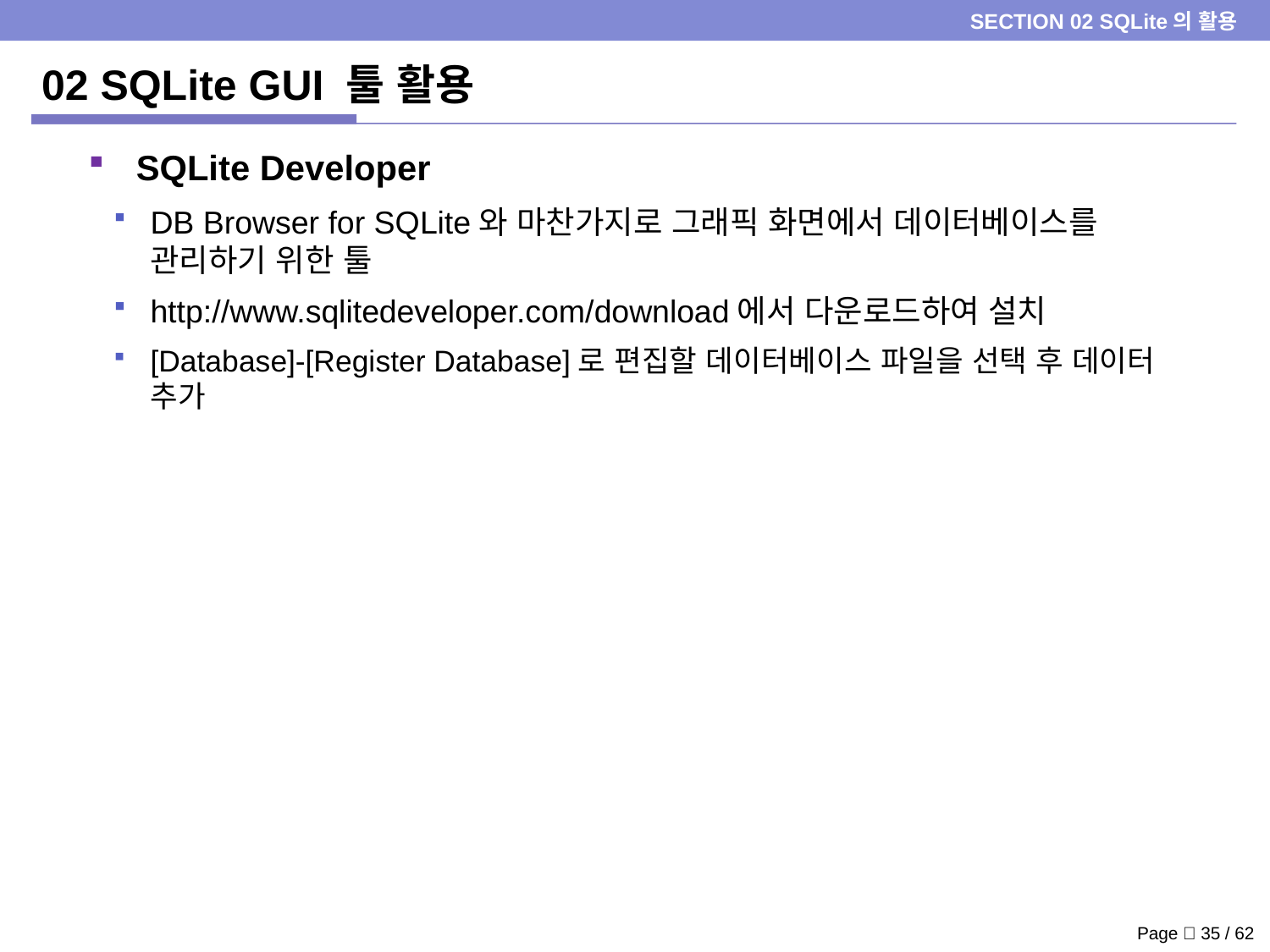

SECTION 02 SQLite의 활용
# 02 SQLite GUI 툴 활용
SQLite Developer
DB Browser for SQLite와 마찬가지로 그래픽 화면에서 데이터베이스를 관리하기 위한 툴
http://www.sqlitedeveloper.com/download에서 다운로드하여 설치
[Database]-[Register Database]로 편집할 데이터베이스 파일을 선택 후 데이터 추가